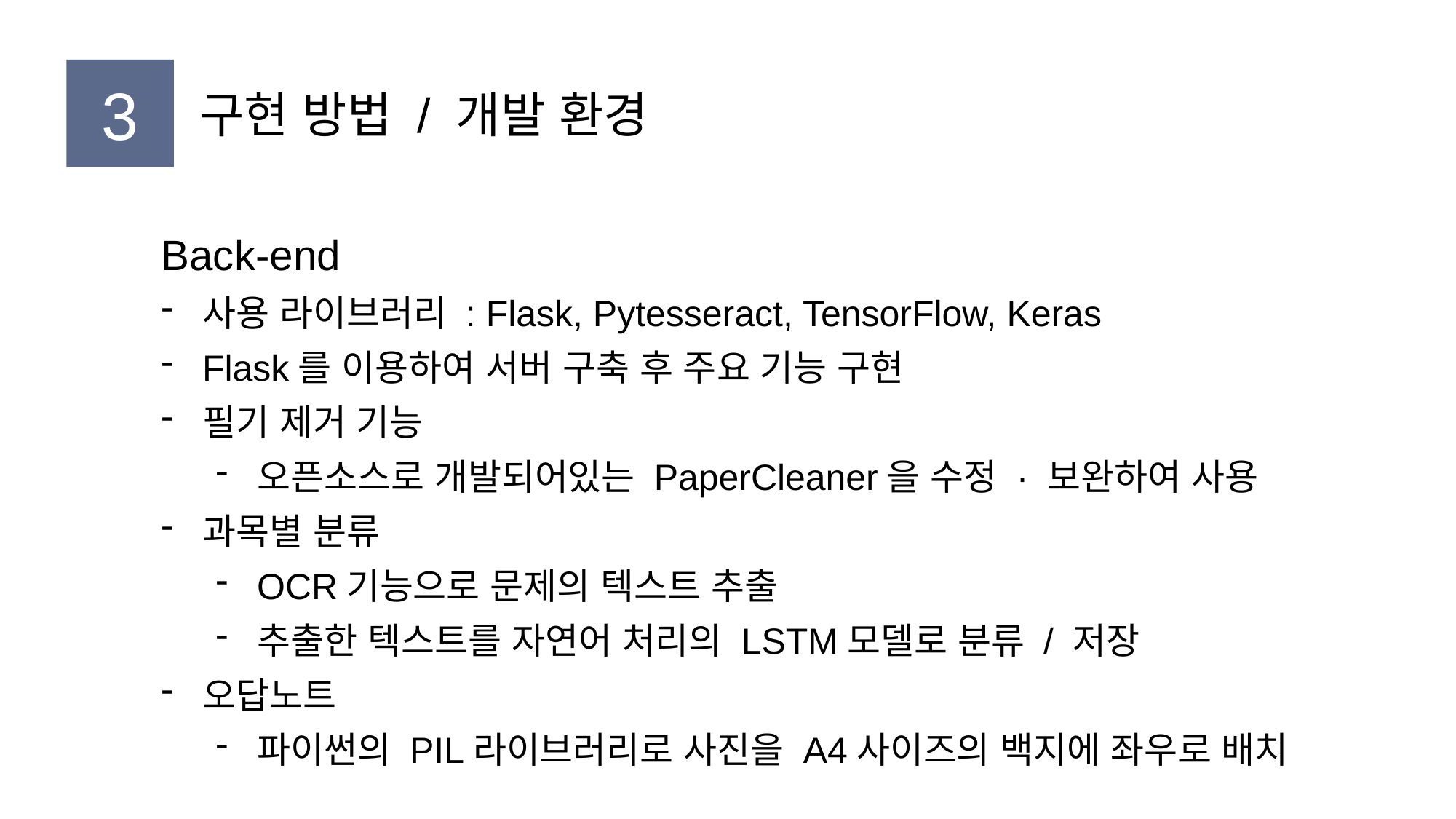

3
구현 방법 / 개발 환경
Back-end
사용 라이브러리 : Flask, Pytesseract, TensorFlow, Keras
Flask를 이용하여 서버 구축 후 주요 기능 구현
필기 제거 기능
오픈소스로 개발되어있는 PaperCleaner을 수정 · 보완하여 사용
과목별 분류
OCR기능으로 문제의 텍스트 추출
추출한 텍스트를 자연어 처리의 LSTM모델로 분류 / 저장
오답노트
파이썬의 PIL라이브러리로 사진을 A4사이즈의 백지에 좌우로 배치